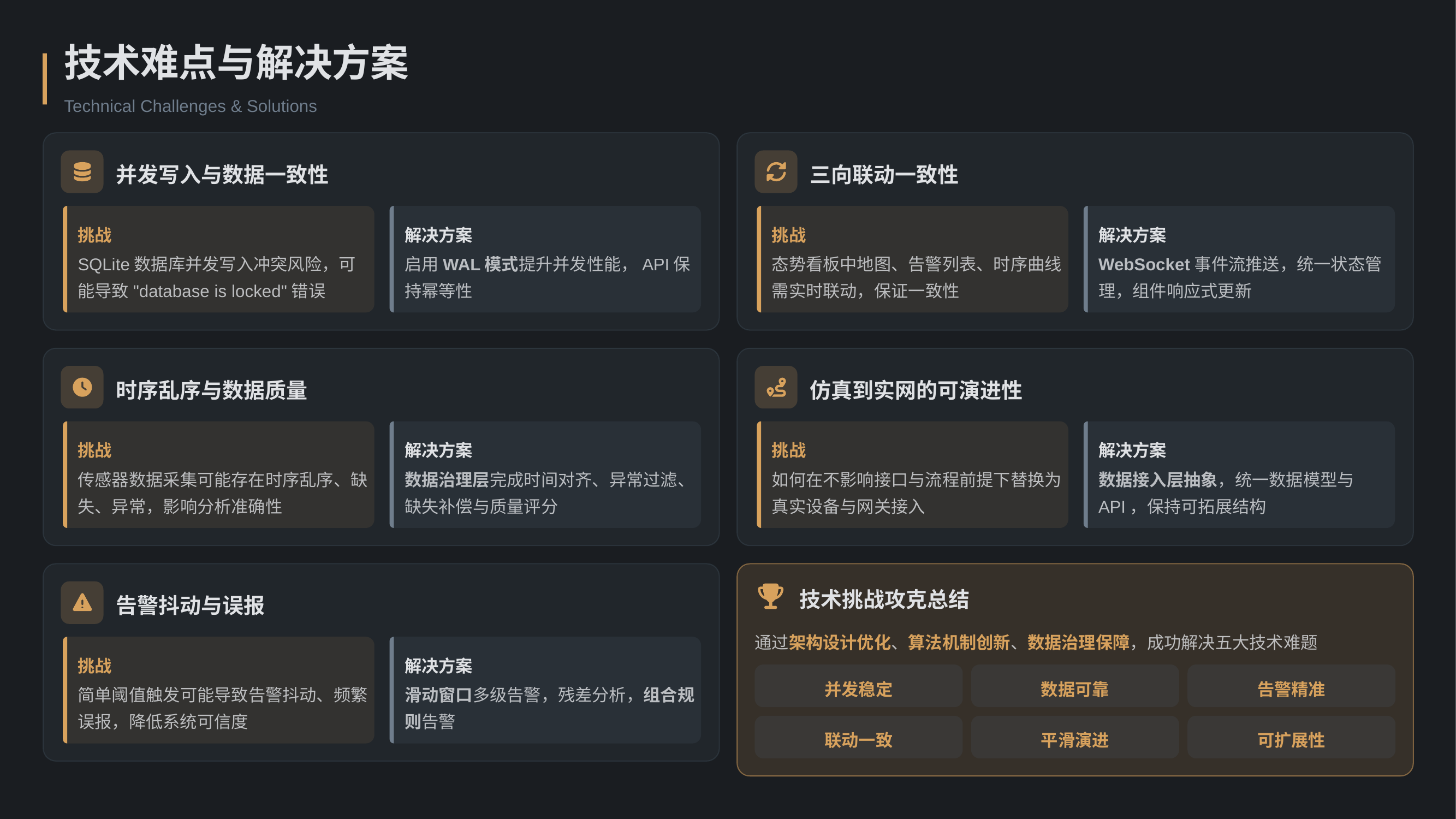

技术难点与解决方案

Technical Challenges & Solutions

并发写入与数据一致性
三向联动一致性

挑战
解决方案
挑战
解决方案
SQLite数据库并发写入冲突风险，可能导致"database is locked"错误
启用WAL模式提升并发性能，API保持幂等性
态势看板中地图、告警列表、时序曲线需实时联动，保证一致性
WebSocket事件流推送，统一状态管理，组件响应式更新

时序乱序与数据质量
仿真到实网的可演进性

挑战
解决方案
挑战
解决方案
传感器数据采集可能存在时序乱序、缺失、异常，影响分析准确性
数据治理层完成时间对齐、异常过滤、缺失补偿与质量评分
如何在不影响接口与流程前提下替换为真实设备与网关接入
数据接入层抽象，统一数据模型与API，保持可拓展结构

技术挑战攻克总结

告警抖动与误报

通过架构设计优化、算法机制创新、数据治理保障，成功解决五大技术难题

挑战
解决方案

并发稳定
数据可靠
告警精准
简单阈值触发可能导致告警抖动、频繁误报，降低系统可信度
滑动窗口多级告警，残差分析，组合规则告警

联动一致
平滑演进
可扩展性